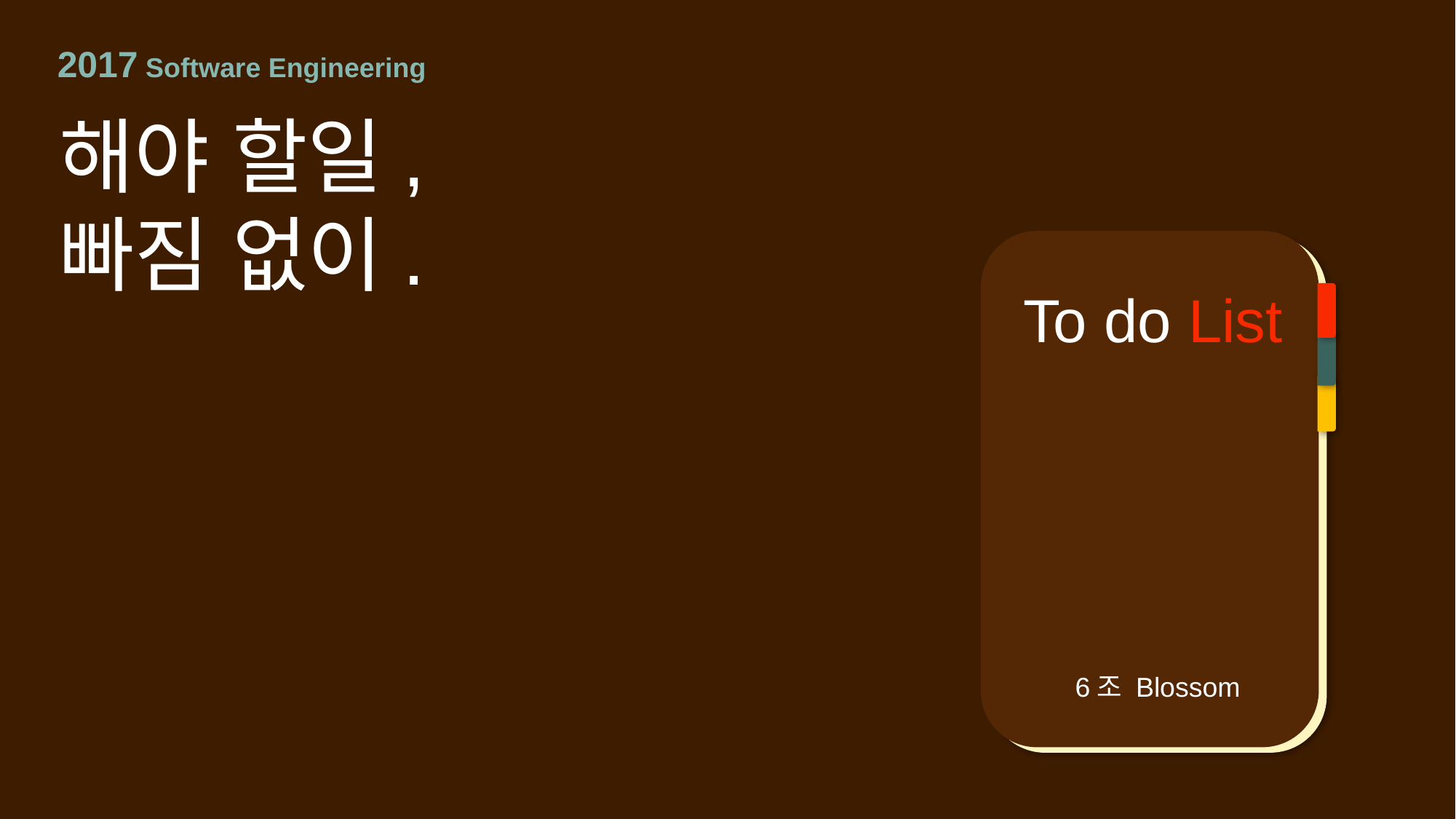

2017 Software Engineering
해야 할일,
빠짐 없이.

To do List

6조 Blossom